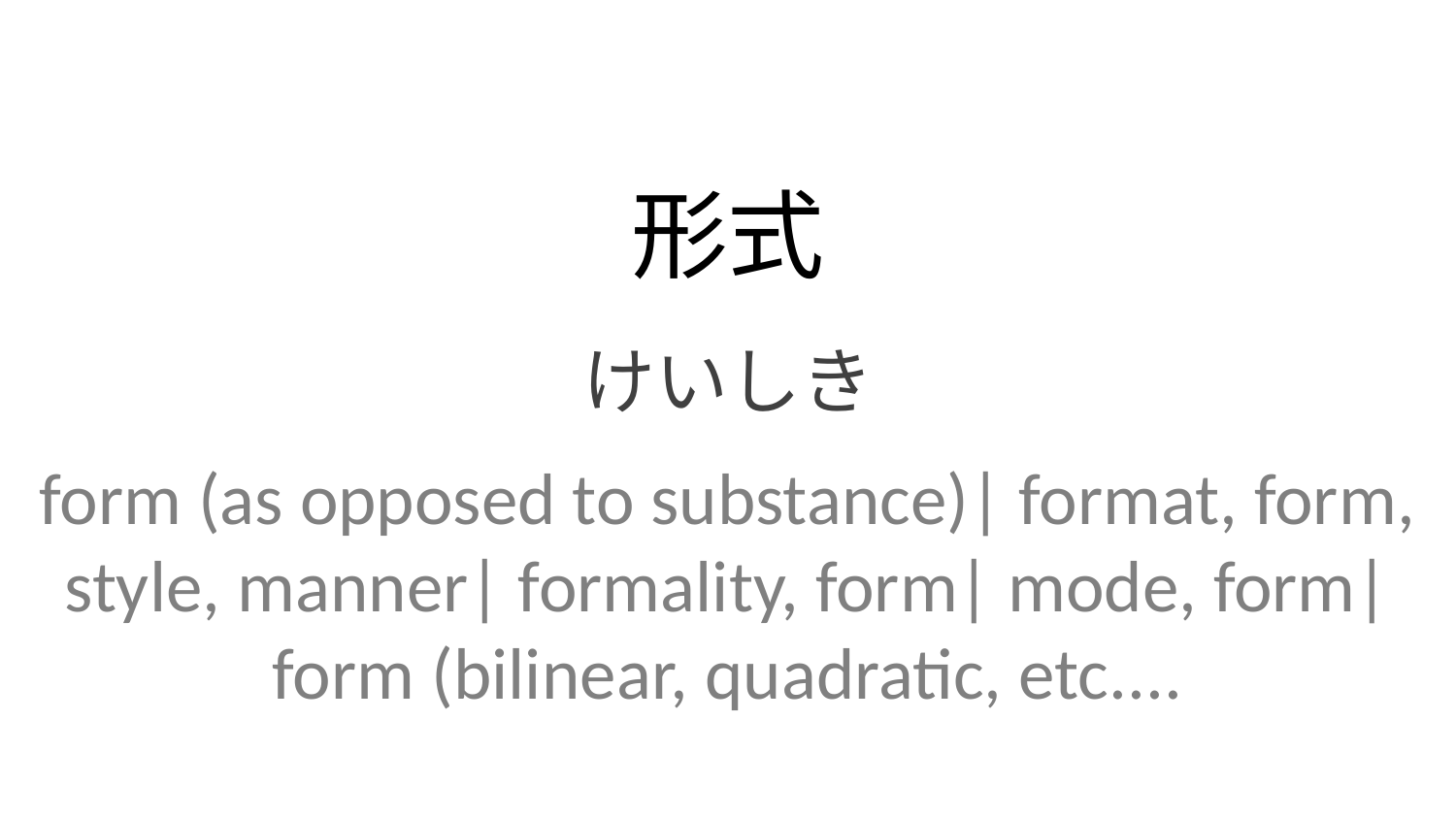

形式

けいしき
form (as opposed to substance)| format, form, style, manner| formality, form| mode, form| form (bilinear, quadratic, etc....